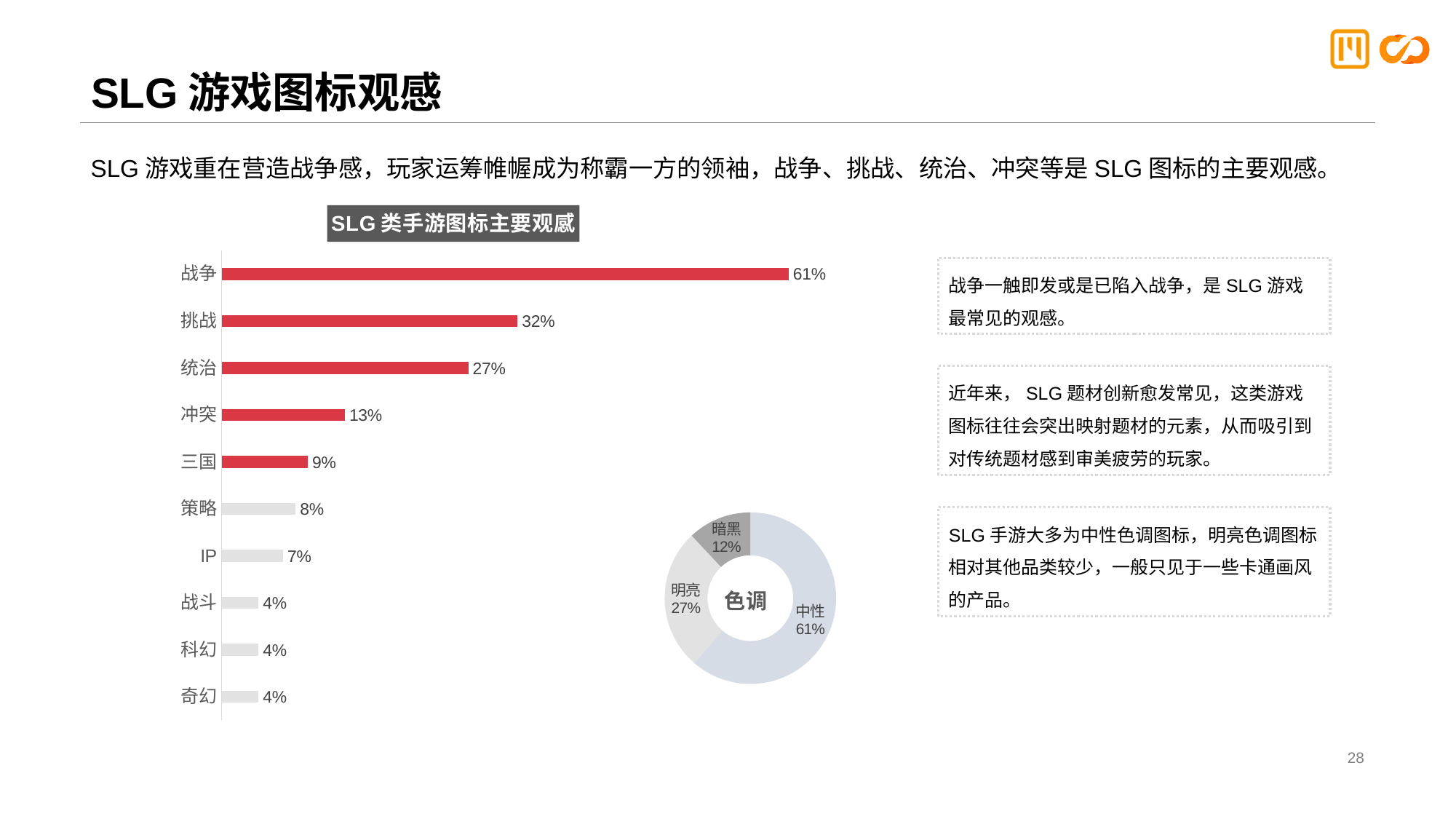

# SLG游戏图标观感
SLG游戏重在营造战争感，玩家运筹帷幄成为称霸一方的领袖，战争、挑战、统治、冲突等是SLG图标的主要观感。

### Chart: SLG类手游图标主要观感

| Category | 观感编码 |
|---|---|
| 战争 | 0.6133333333333333 |
| 挑战 | 0.32 |
| 统治 | 0.26666666666666666 |
| 冲突 | 0.13333333333333333 |
| 三国 | 0.09333333333333334 |
| 策略 | 0.08 |
| IP | 0.06666666666666667 |
| 战斗 | 0.04 |
| 科幻 | 0.04 |
| 奇幻 | 0.04 |
战争一触即发或是已陷入战争，是SLG游戏最常见的观感。
近年来，SLG题材创新愈发常见，这类游戏图标往往会突出映射题材的元素，从而吸引到对传统题材感到审美疲劳的玩家。

### Chart: 色调

| Category | 色调 |
|---|---|
| 中性 | 0.6133333333333333 |
| 明亮 | 0.26666666666666666 |
| 暗黑 | 0.12 |
SLG手游大多为中性色调图标，明亮色调图标相对其他品类较少，一般只见于一些卡通画风的产品。

28